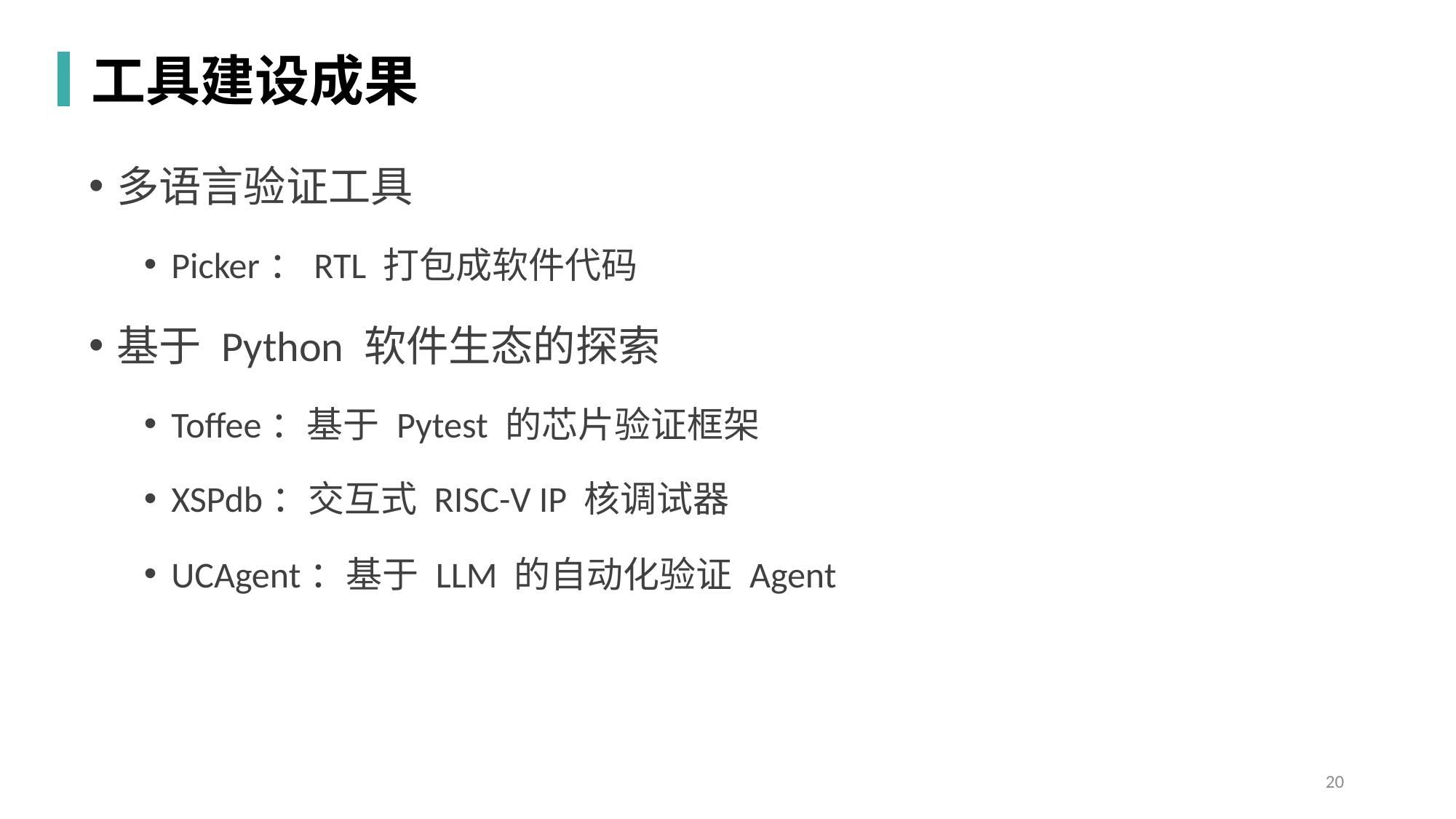

工具建设成果
多语言验证工具
Picker：RTL 打包成软件代码
基于 Python 软件生态的探索
Toffee：基于 Pytest 的芯片验证框架
XSPdb：交互式 RISC-V IP 核调试器
UCAgent：基于 LLM 的自动化验证 Agent
20